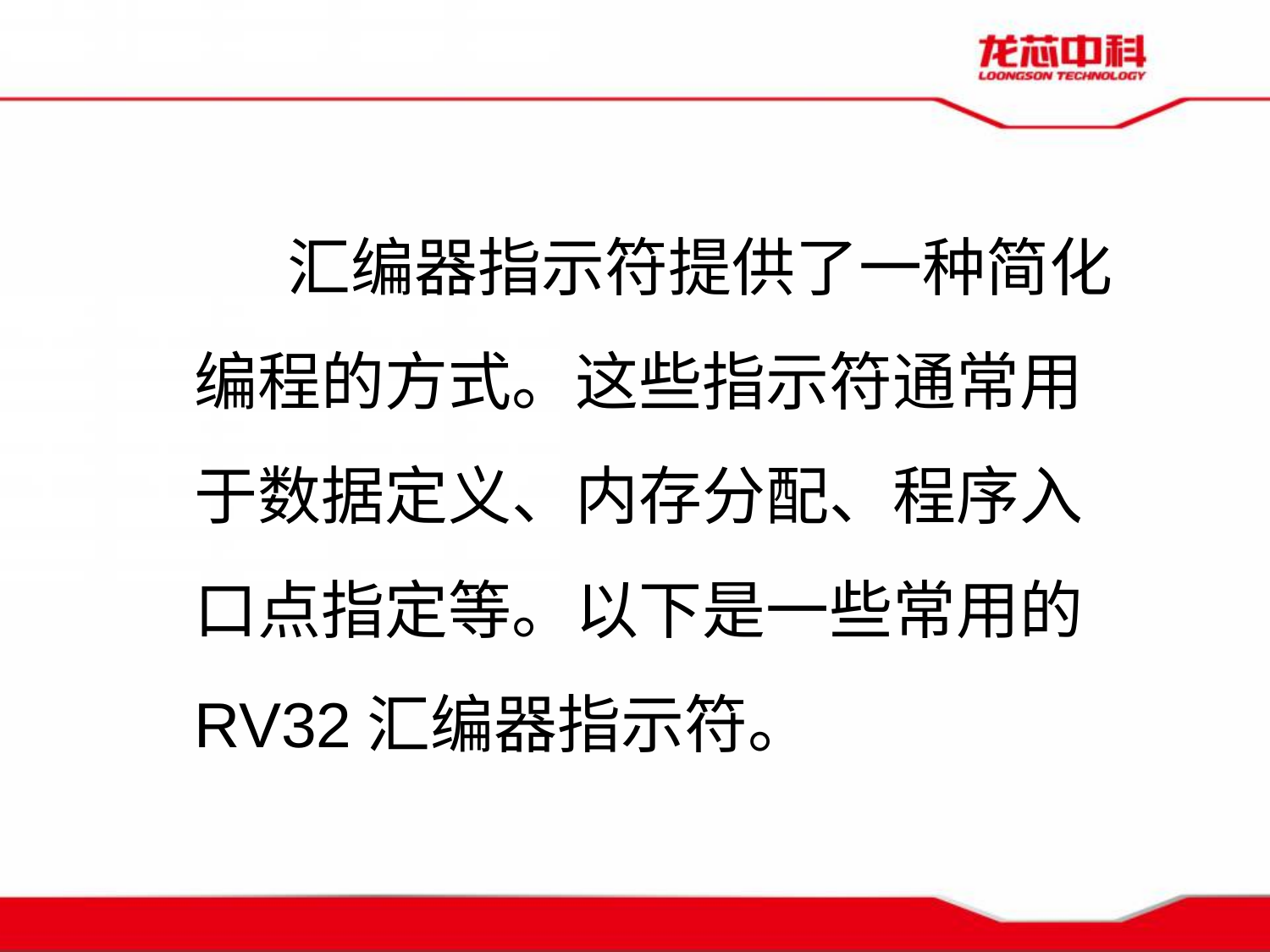

汇编器指示符提供了一种简化编程的方式。这些指示符通常用于数据定义、内存分配、程序入口点指定等。以下是一些常用的RV32汇编器指示符。